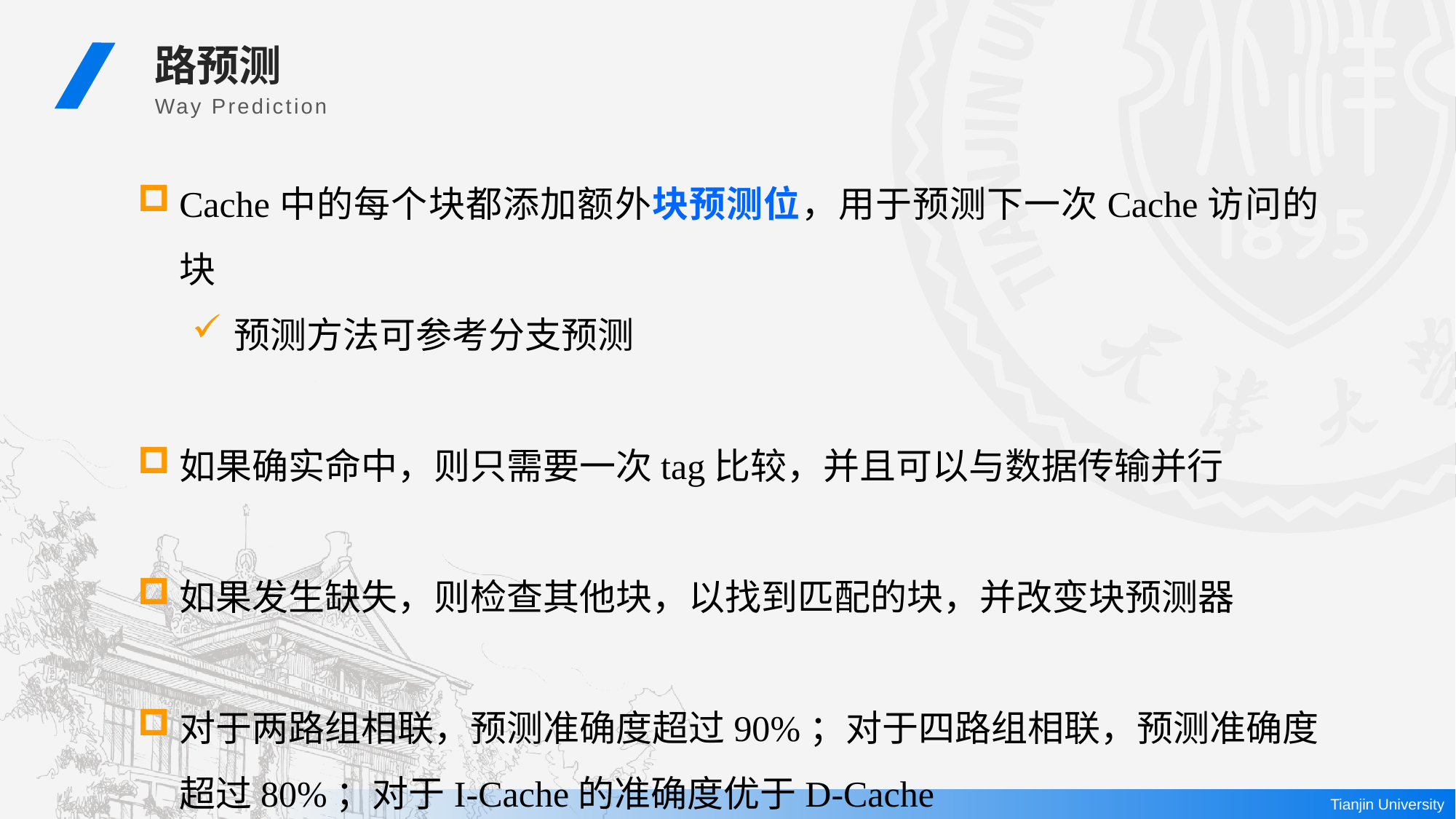

路预测
  Way Prediction
Cache中的每个块都添加额外块预测位，用于预测下一次Cache访问的块
预测方法可参考分支预测

如果确实命中，则只需要一次tag比较，并且可以与数据传输并行

如果发生缺失，则检查其他块，以找到匹配的块，并改变块预测器

对于两路组相联，预测准确度超过90%；对于四路组相联，预测准确度超过80%；对于I-Cache的准确度优于D-Cache